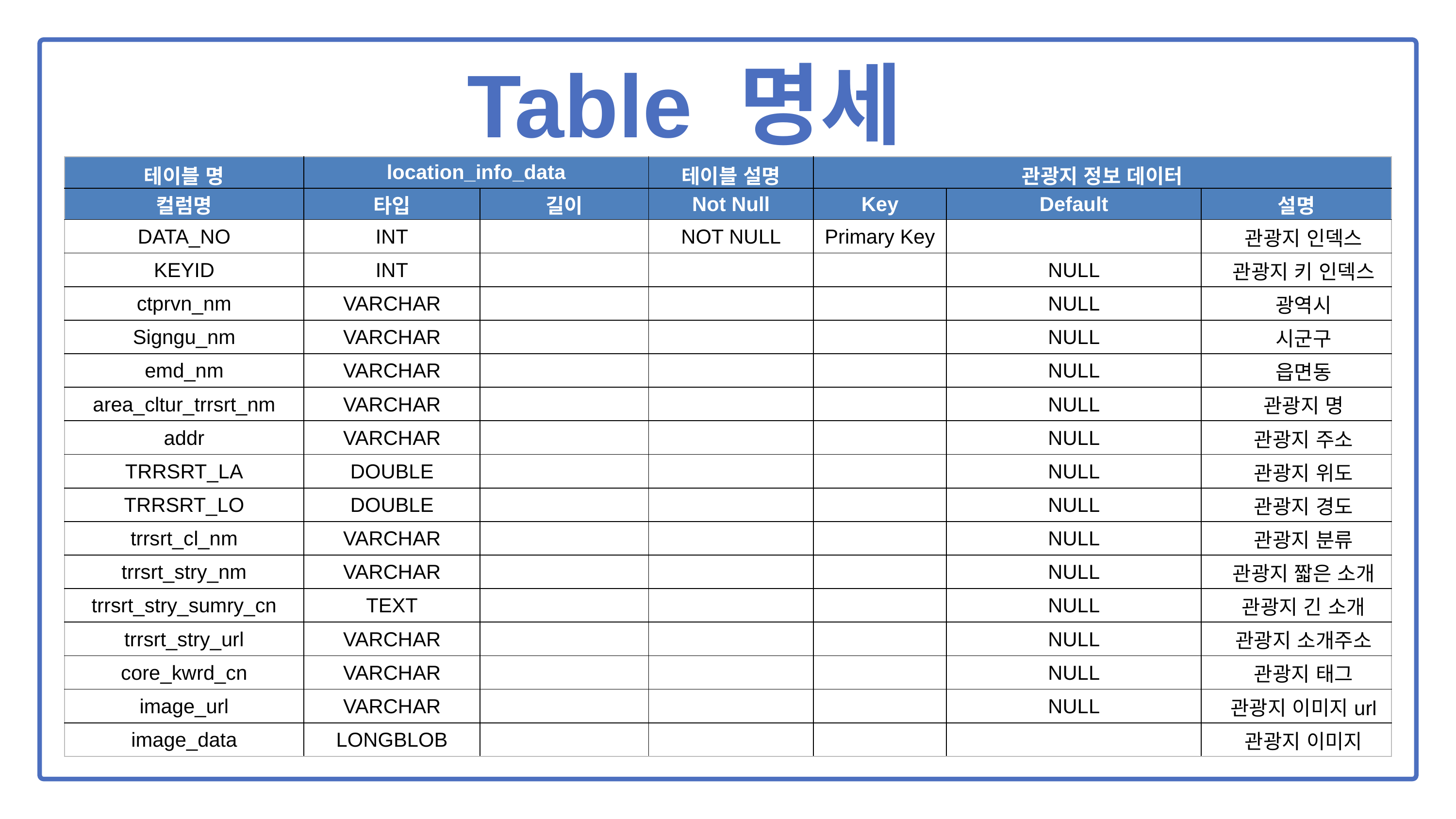

Table 명세

| 테이블 명 | location\_info\_data | URI | 테이블 설명 | 관광지 정보 데이터 |  |  |
| --- | --- | --- | --- | --- | --- | --- |
| 컬럼명 | 타입 | 길이 | Not Null | Key | Default | 설명 |
| DATA\_NO | INT |  | NOT NULL | Primary Key |  | 관광지 인덱스 |
| KEYID | INT |  |  |  | NULL | 관광지 키 인덱스 |
| ctprvn\_nm | VARCHAR |  |  |  | NULL | 광역시 |
| Signgu\_nm | VARCHAR |  |  |  | NULL | 시군구 |
| emd\_nm | VARCHAR |  |  |  | NULL | 읍면동 |
| area\_cltur\_trrsrt\_nm | VARCHAR |  |  |  | NULL | 관광지 명 |
| addr | VARCHAR |  |  |  | NULL | 관광지 주소 |
| TRRSRT\_LA | DOUBLE |  |  |  | NULL | 관광지 위도 |
| TRRSRT\_LO | DOUBLE |  |  |  | NULL | 관광지 경도 |
| trrsrt\_cl\_nm | VARCHAR |  |  |  | NULL | 관광지 분류 |
| trrsrt\_stry\_nm | VARCHAR |  |  |  | NULL | 관광지 짧은 소개 |
| trrsrt\_stry\_sumry\_cn | TEXT |  |  |  | NULL | 관광지 긴 소개 |
| trrsrt\_stry\_url | VARCHAR |  |  |  | NULL | 관광지 소개주소 |
| core\_kwrd\_cn | VARCHAR |  |  |  | NULL | 관광지 태그 |
| image\_url | VARCHAR |  |  |  | NULL | 관광지 이미지url |
| image\_data | LONGBLOB |  |  |  |  | 관광지 이미지 |